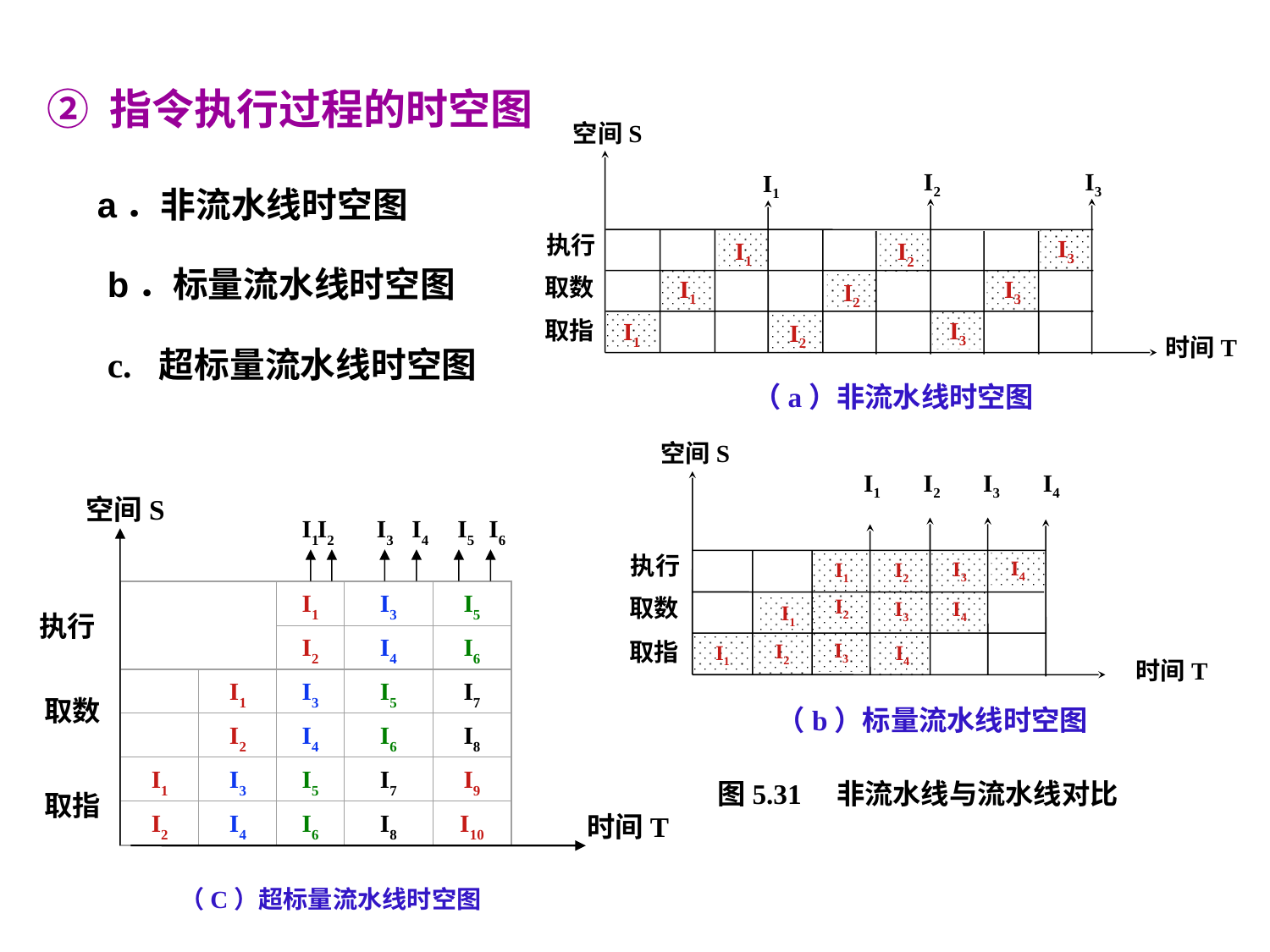

② 指令执行过程的时空图

空间S

I2
I3
I1

执行

I3

I1
I2
取数

I1
I3
I2

取指
I3
I1
I2
时间T

（a）非流水线时空图

 a．非流水线时空图
b．标量流水线时空图
c.  超标量流水线时空图
空间S
I1
I2
I3
I4

执行

I4
I3
I1
I2
I2
取数

I3
I4
I1

取指
I3
I2
I1
I4
时间T

（b）标量流水线时空图
图5.31　非流水线与流水线对比
空间S

 I2

I1

I1

I3

I5

I2

I4

I6

I1

I3

I5

I7

I2

I4

I6

I8

I1

I3

I5

I7

I9

I2

I4

I6

I8

I10

     I3     I4        I5    I6

执行

取数

取指

时间T

（C）超标量流水线时空图